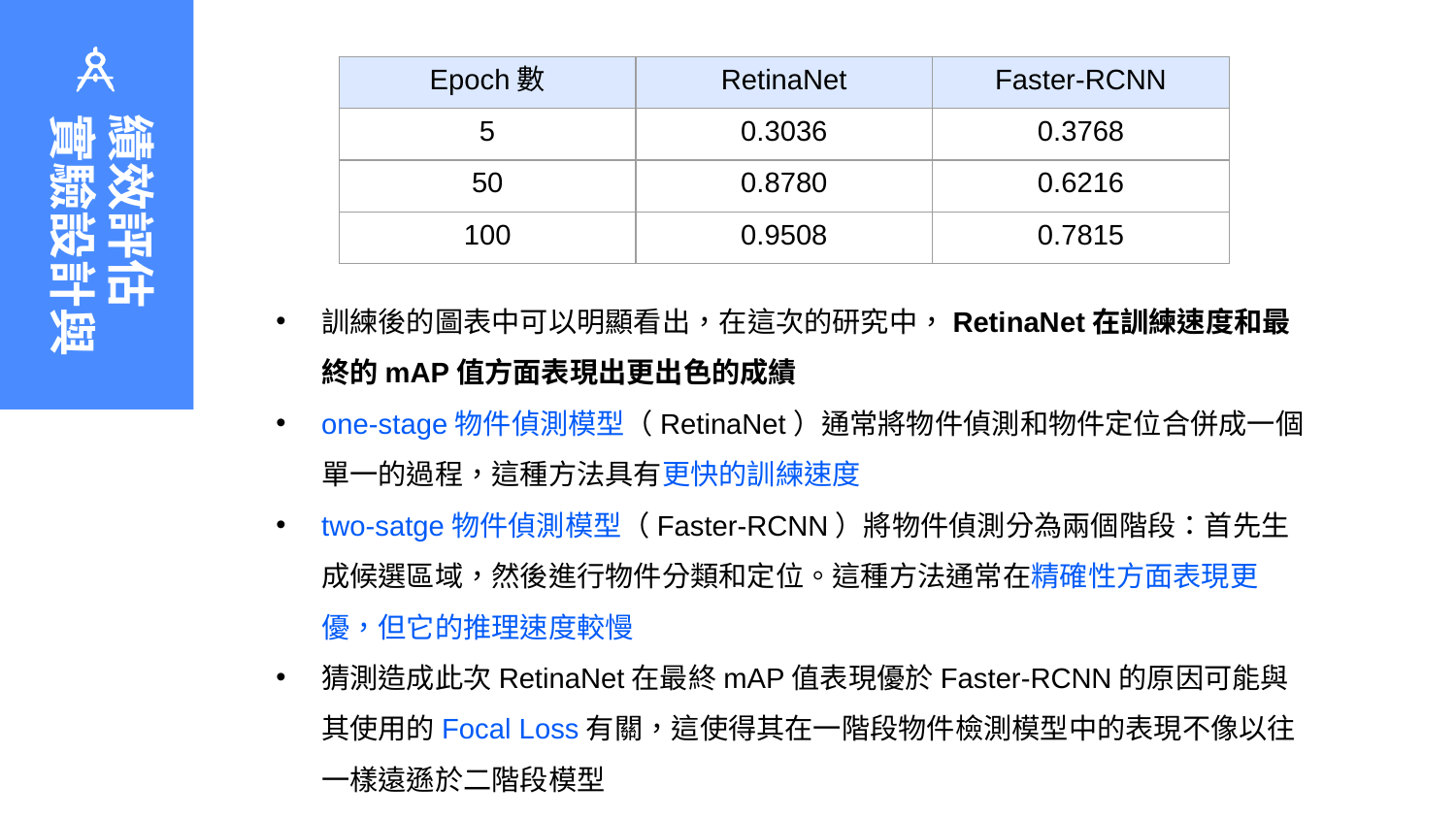

| Epoch數 | RetinaNet | Faster-RCNN |
| --- | --- | --- |
| 5 | 0.3036 | 0.3768 |
| 50 | 0.8780 | 0.6216 |
| 100 | 0.9508 | 0.7815 |
績效評估
實驗設計與
訓練後的圖表中可以明顯看出，在這次的研究中，RetinaNet在訓練速度和最終的mAP值方面表現出更出色的成績
one-stage物件偵測模型（RetinaNet）通常將物件偵測和物件定位合併成一個單一的過程，這種方法具有更快的訓練速度
two-satge物件偵測模型（Faster-RCNN）將物件偵測分為兩個階段：首先生成候選區域，然後進行物件分類和定位。這種方法通常在精確性方面表現更優，但它的推理速度較慢
猜測造成此次RetinaNet在最終mAP值表現優於Faster-RCNN的原因可能與其使用的Focal Loss有關，這使得其在一階段物件檢測模型中的表現不像以往一樣遠遜於二階段模型